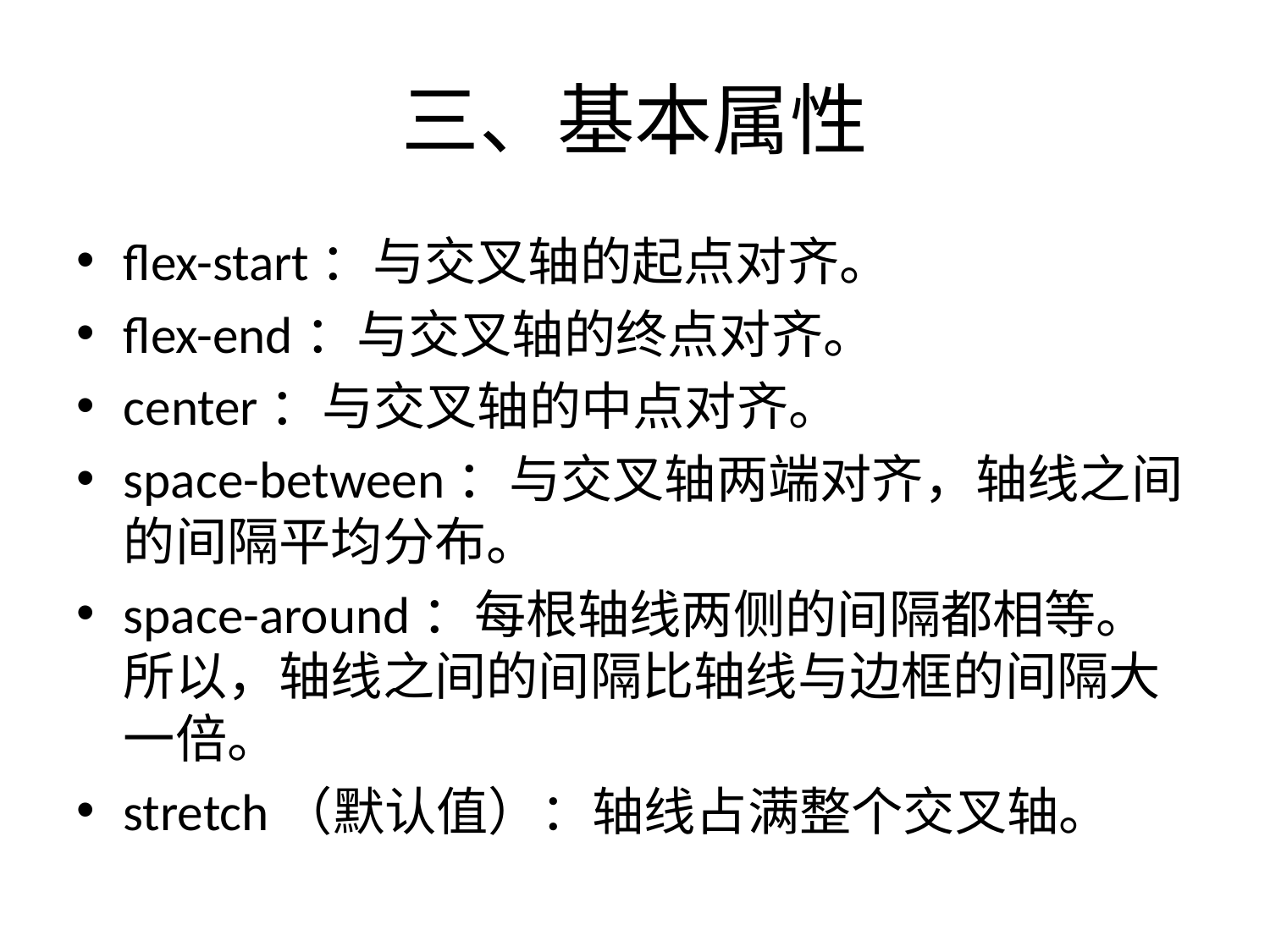

# 三、基本属性
flex-start：与交叉轴的起点对齐。
flex-end：与交叉轴的终点对齐。
center：与交叉轴的中点对齐。
space-between：与交叉轴两端对齐，轴线之间的间隔平均分布。
space-around：每根轴线两侧的间隔都相等。所以，轴线之间的间隔比轴线与边框的间隔大一倍。
stretch（默认值）：轴线占满整个交叉轴。